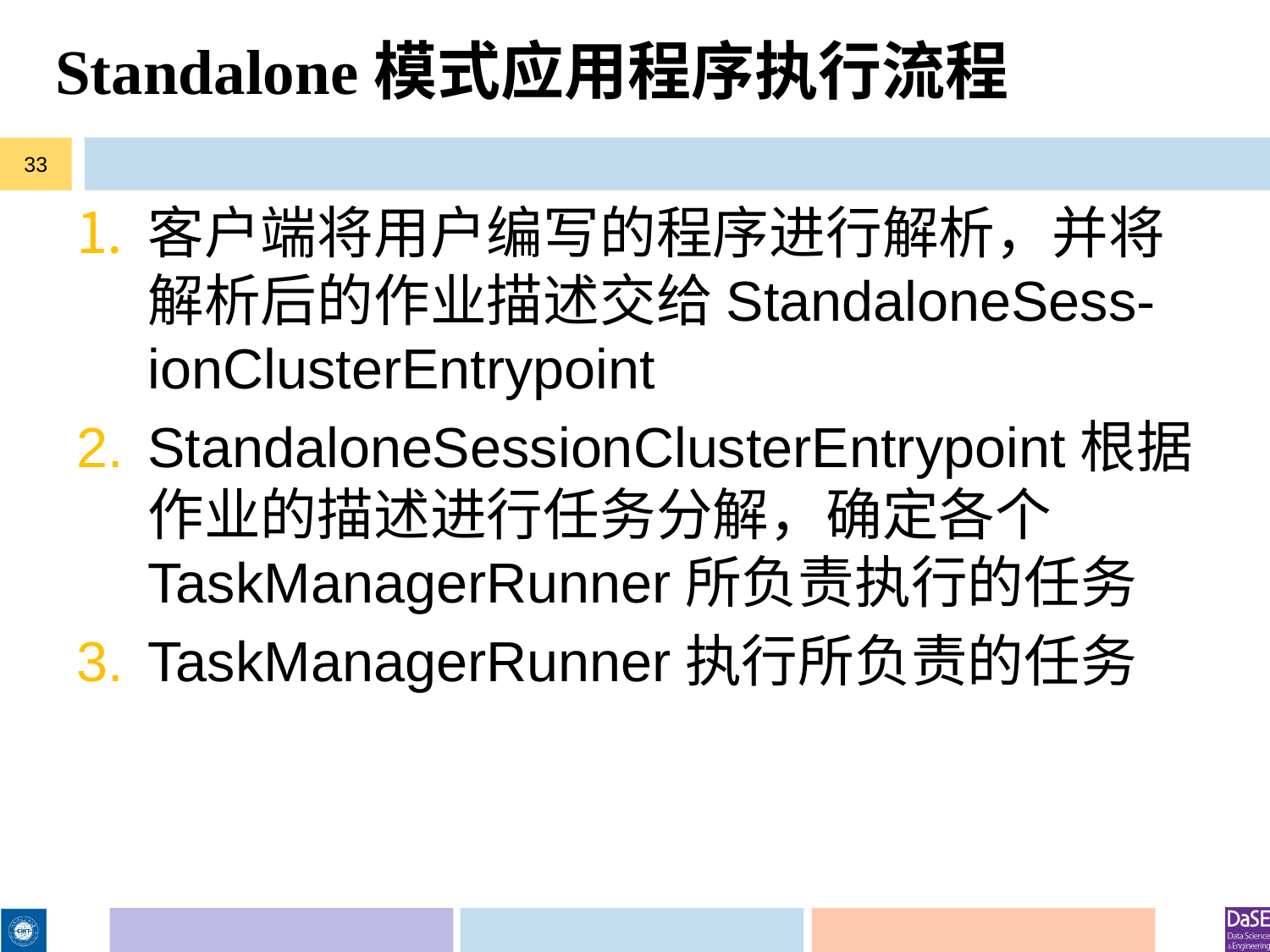

# Standalone模式应用程序执行流程
33
客户端将用户编写的程序进行解析，并将解析后的作业描述交给StandaloneSess-ionClusterEntrypoint
StandaloneSessionClusterEntrypoint根据作业的描述进行任务分解，确定各个TaskManagerRunner所负责执行的任务
TaskManagerRunner执行所负责的任务